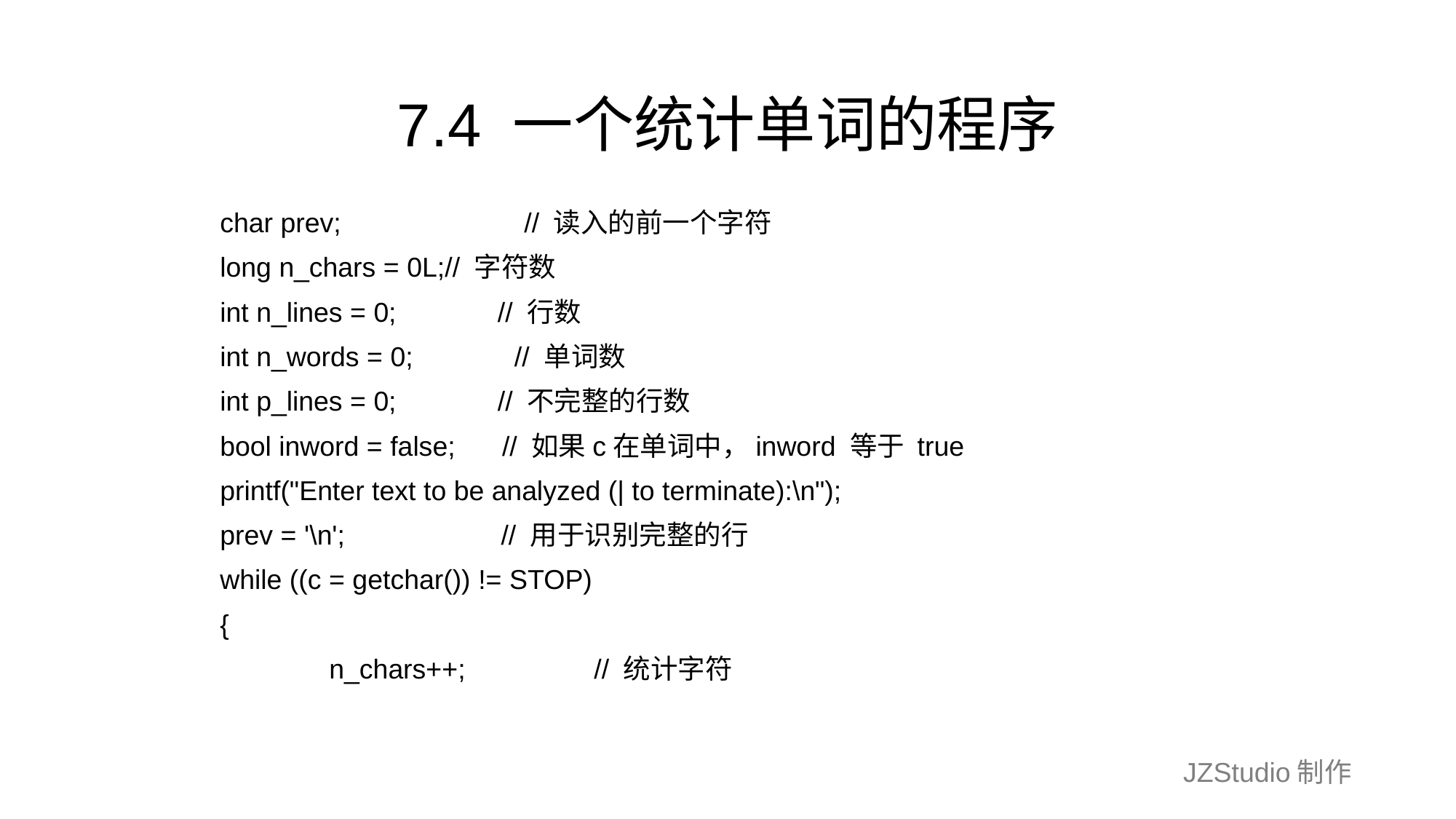

# 7.4 一个统计单词的程序
	char prev;　　　　　　 // 读入的前一个字符
	long n_chars = 0L;// 字符数
	int n_lines = 0;　　　 // 行数
	int n_words = 0;　　　 // 单词数
	int p_lines = 0;　　　 // 不完整的行数
	bool inword = false;　 // 如果c在单词中，inword 等于 true
	printf("Enter text to be analyzed (| to terminate):\n");
	prev = '\n';　　　　　 // 用于识别完整的行
	while ((c = getchar()) != STOP)
	{
		n_chars++;　　　　 // 统计字符